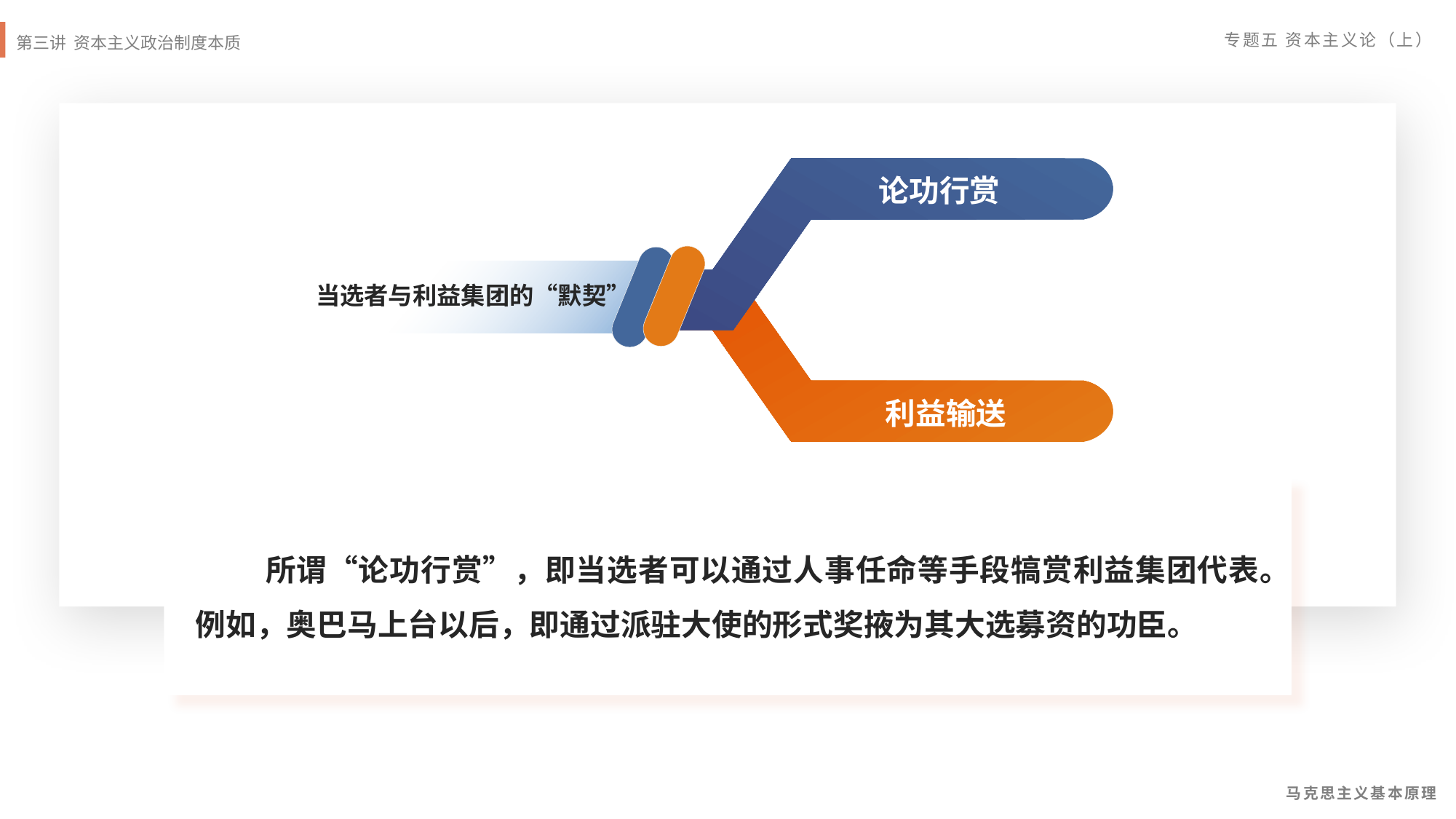

论功行赏

利益输送

当选者与利益集团的“默契”

 所谓“论功行赏”，即当选者可以通过人事任命等手段犒赏利益集团代表。例如，奥巴马上台以后，即通过派驻大使的形式奖掖为其大选募资的功臣。